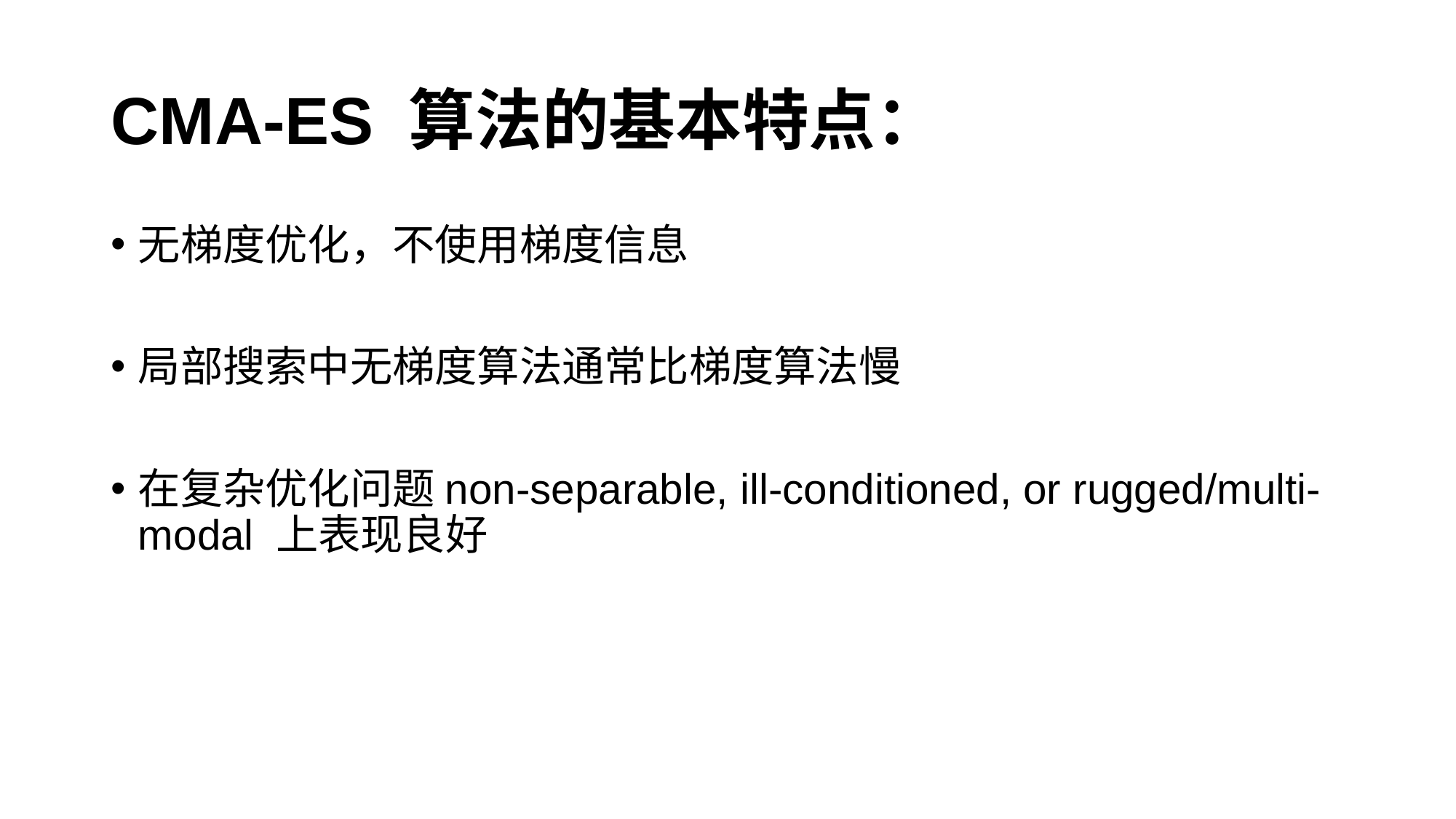

# CMA-ES 算法的基本特点：
无梯度优化，不使用梯度信息

局部搜索中无梯度算法通常比梯度算法慢

在复杂优化问题non-separable, ill-conditioned, or rugged/multi-modal 上表现良好